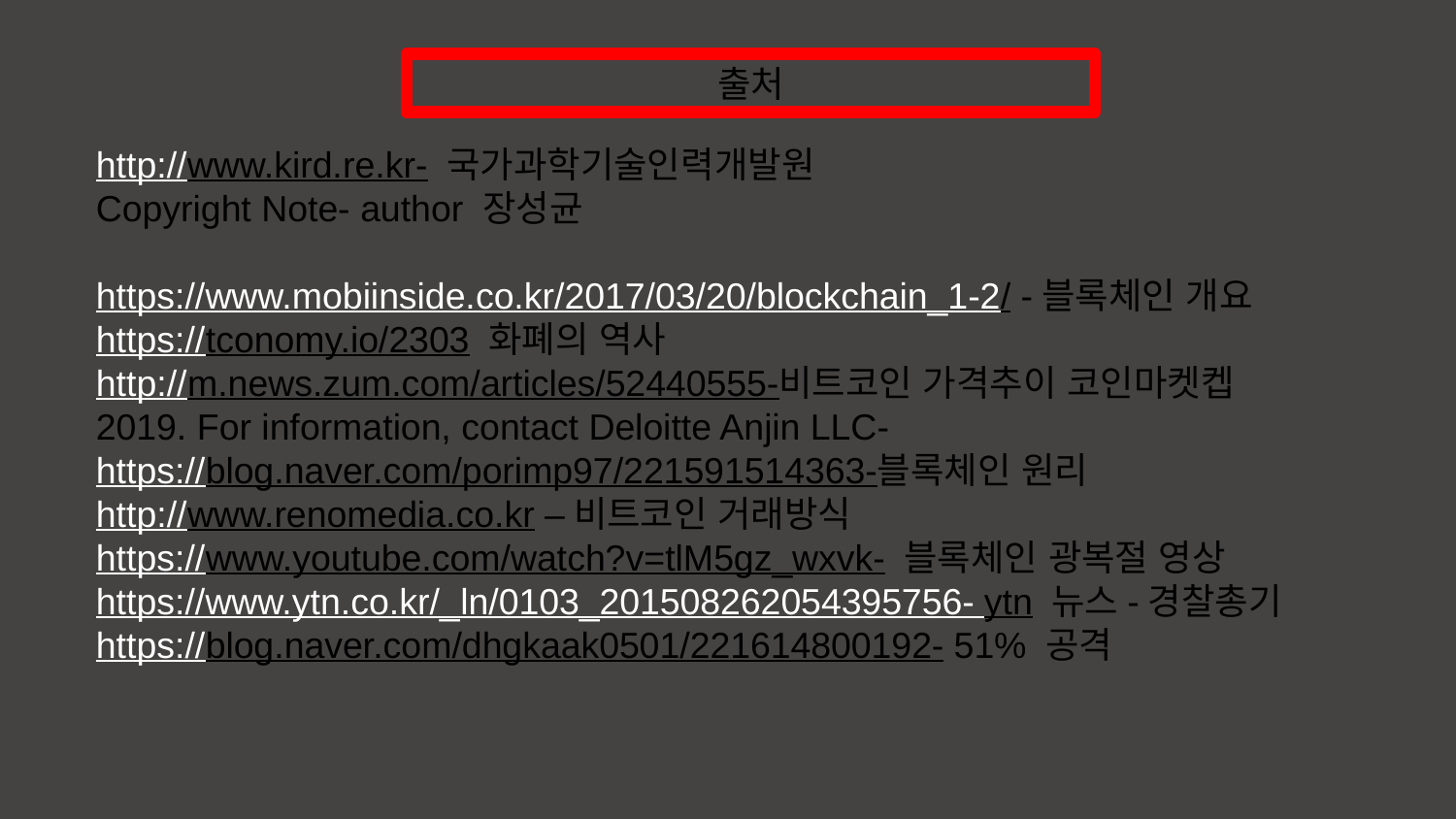

출처
http://www.kird.re.kr- 국가과학기술인력개발원
Copyright Note- author 장성균

https://www.mobiinside.co.kr/2017/03/20/blockchain_1-2/ -블록체인 개요
https://tconomy.io/2303 화폐의 역사
http://m.news.zum.com/articles/52440555-비트코인 가격추이 코인마켓켑
2019. For information, contact Deloitte Anjin LLC-
https://blog.naver.com/porimp97/221591514363-블록체인 원리
http://www.renomedia.co.kr –비트코인 거래방식
https://www.youtube.com/watch?v=tlM5gz_wxvk- 블록체인 광복절 영상
https://www.ytn.co.kr/_ln/0103_201508262054395756- ytn 뉴스-경찰총기
https://blog.naver.com/dhgkaak0501/221614800192- 51% 공격